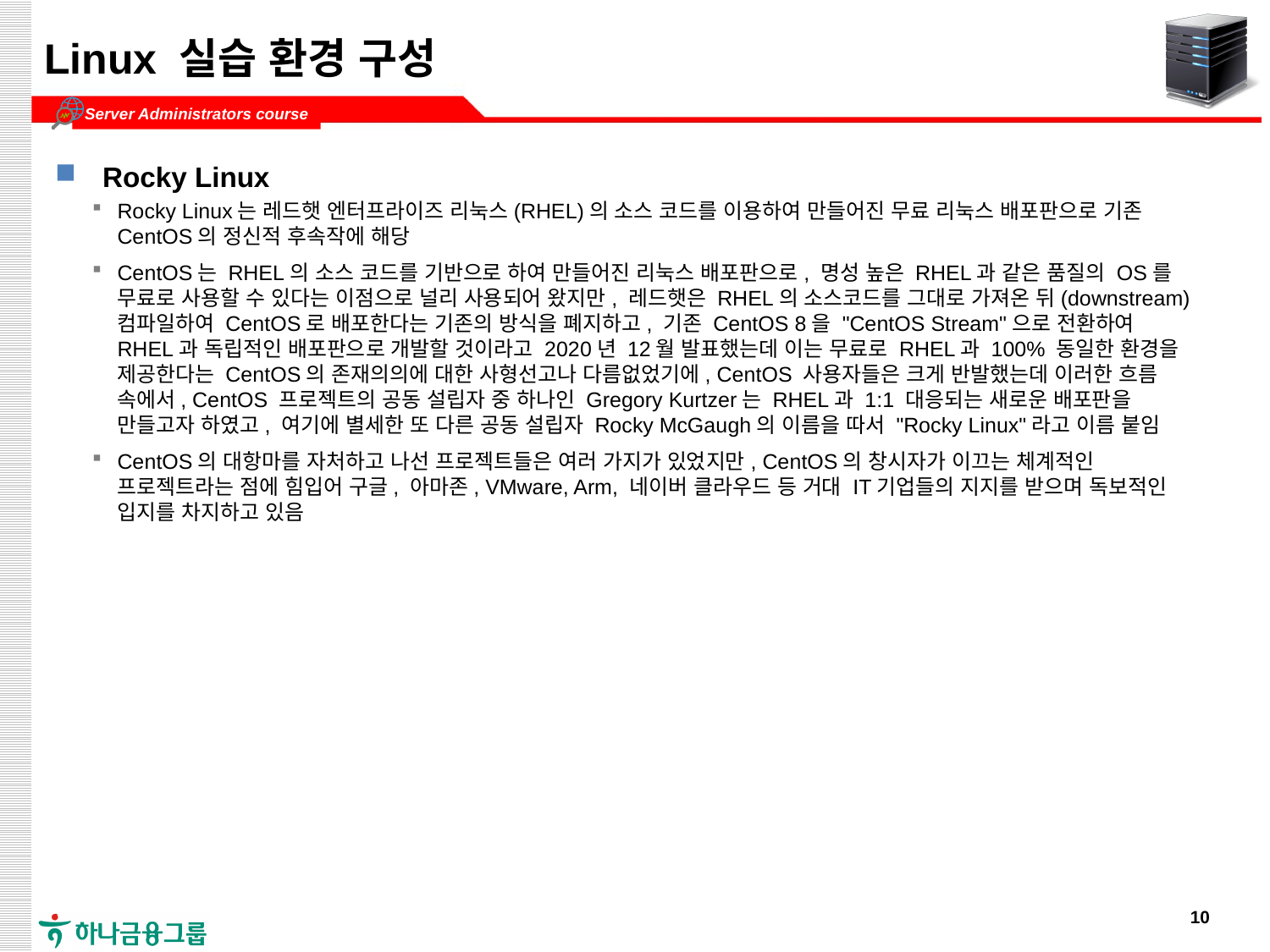

# Linux 실습 환경 구성
Rocky Linux
Rocky Linux는 레드햇 엔터프라이즈 리눅스(RHEL)의 소스 코드를 이용하여 만들어진 무료 리눅스 배포판으로 기존 CentOS의 정신적 후속작에 해당
CentOS는 RHEL의 소스 코드를 기반으로 하여 만들어진 리눅스 배포판으로, 명성 높은 RHEL과 같은 품질의 OS를 무료로 사용할 수 있다는 이점으로 널리 사용되어 왔지만, 레드햇은 RHEL의 소스코드를 그대로 가져온 뒤(downstream) 컴파일하여 CentOS로 배포한다는 기존의 방식을 폐지하고, 기존 CentOS 8을 "CentOS Stream"으로 전환하여 RHEL과 독립적인 배포판으로 개발할 것이라고 2020년 12월 발표했는데 이는 무료로 RHEL과 100% 동일한 환경을 제공한다는 CentOS의 존재의의에 대한 사형선고나 다름없었기에, CentOS 사용자들은 크게 반발했는데 이러한 흐름 속에서, CentOS 프로젝트의 공동 설립자 중 하나인 Gregory Kurtzer는 RHEL과 1:1 대응되는 새로운 배포판을 만들고자 하였고, 여기에 별세한 또 다른 공동 설립자 Rocky McGaugh의 이름을 따서 "Rocky Linux"라고 이름 붙임
CentOS의 대항마를 자처하고 나선 프로젝트들은 여러 가지가 있었지만, CentOS의 창시자가 이끄는 체계적인 프로젝트라는 점에 힘입어 구글, 아마존, VMware, Arm, 네이버 클라우드 등 거대 IT기업들의 지지를 받으며 독보적인 입지를 차지하고 있음